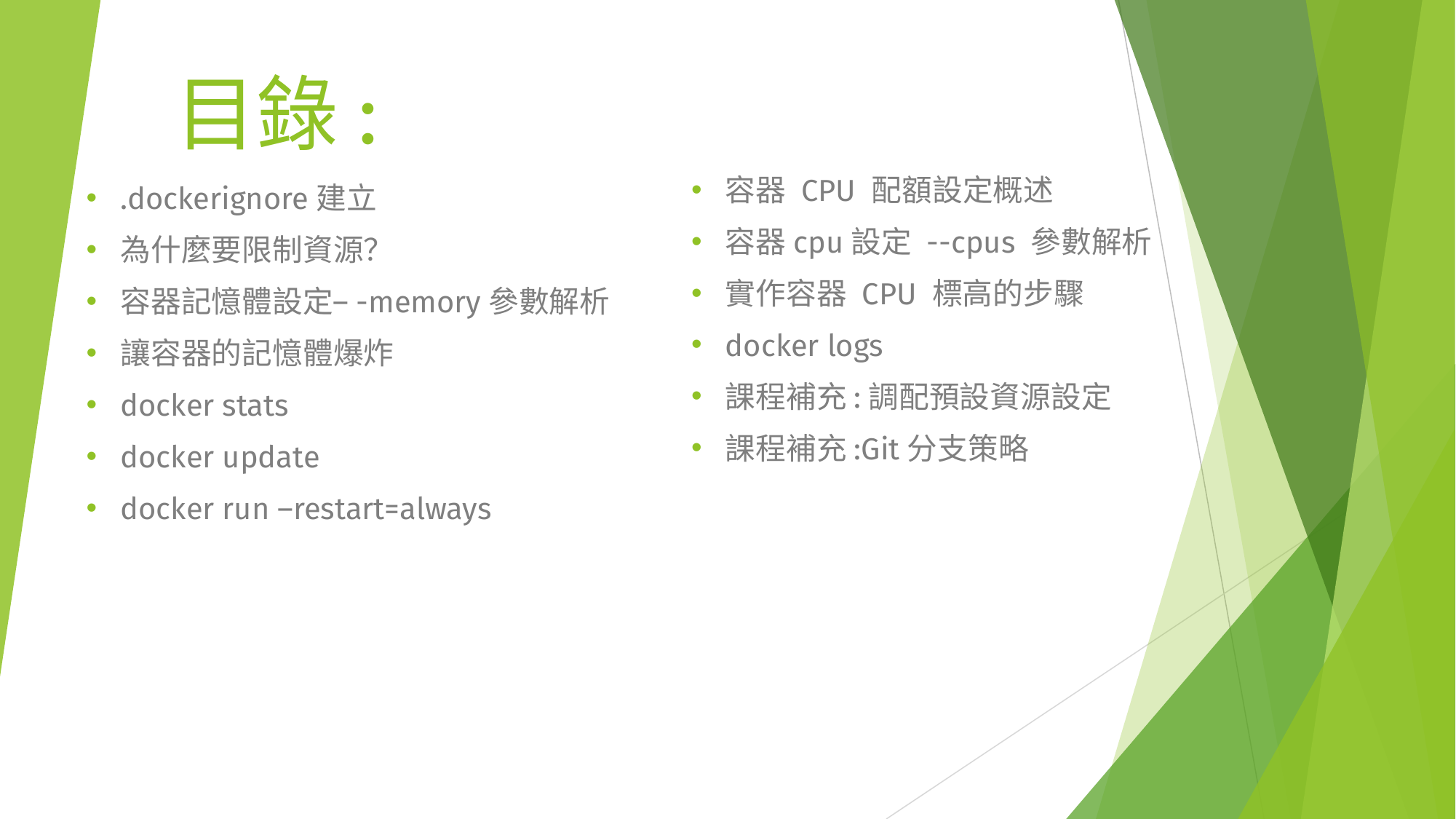

# 目錄:
容器 CPU 配額設定概述
容器cpu設定 --cpus 參數解析
實作容器 CPU 標高的步驟
docker logs
課程補充:調配預設資源設定
課程補充:Git分支策略

.dockerignore建立
為什麼要限制資源？
容器記憶體設定–-memory參數解析
讓容器的記憶體爆炸
docker stats
docker update
docker run –restart=always